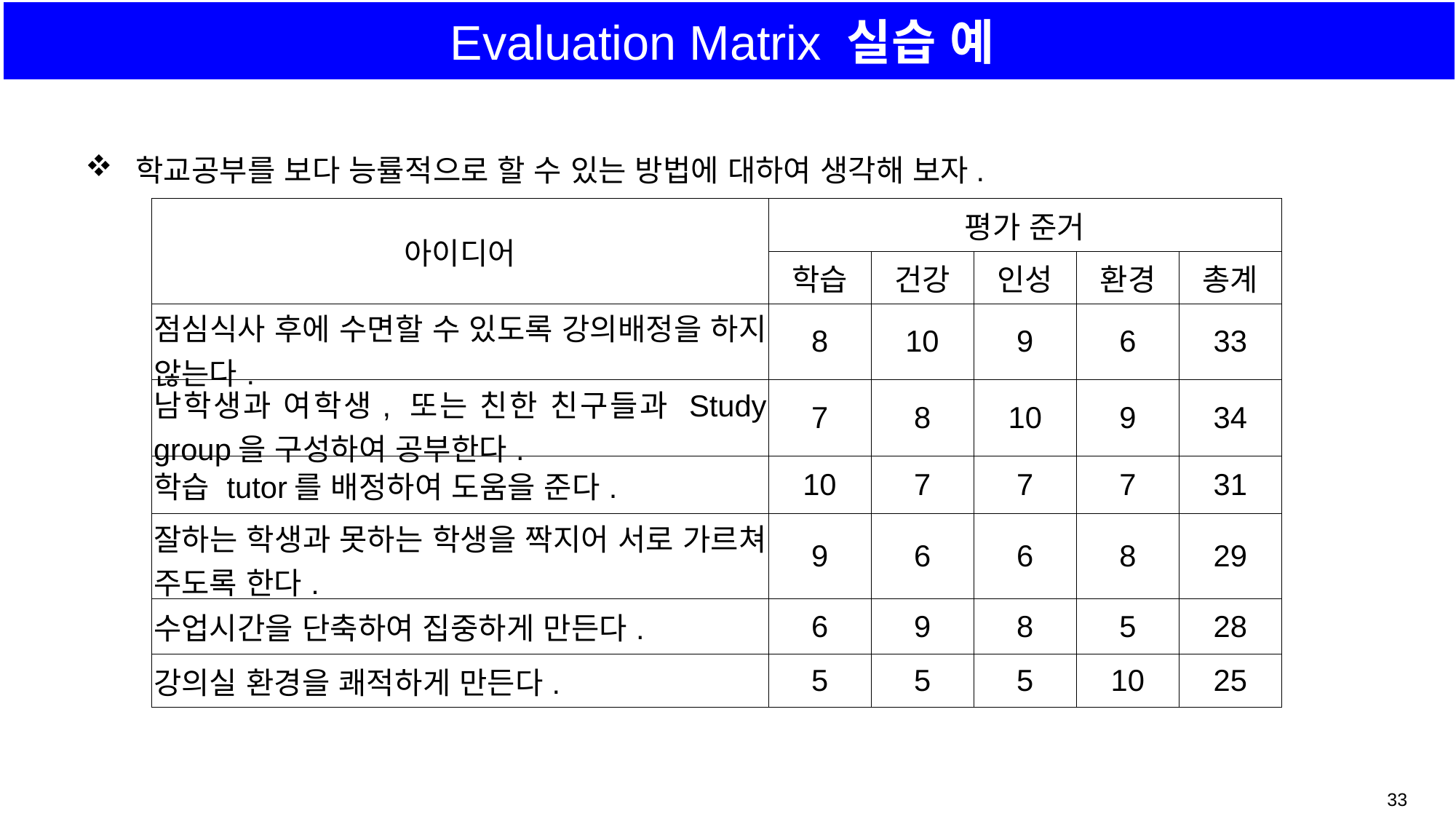

# Evaluation Matrix 실습 예
학교공부를 보다 능률적으로 할 수 있는 방법에 대하여 생각해 보자.
| 아이디어 | 평가 준거 |  |  |  |  |
| --- | --- | --- | --- | --- | --- |
|  | 학습 | 건강 | 인성 | 환경 | 총계 |
| 점심식사 후에 수면할 수 있도록 강의배정을 하지 않는다. | 8 | 10 | 9 | 6 | 33 |
| 남학생과 여학생, 또는 친한 친구들과 Study group을 구성하여 공부한다. | 7 | 8 | 10 | 9 | 34 |
| 학습 tutor를 배정하여 도움을 준다. | 10 | 7 | 7 | 7 | 31 |
| 잘하는 학생과 못하는 학생을 짝지어 서로 가르쳐 주도록 한다. | 9 | 6 | 6 | 8 | 29 |
| 수업시간을 단축하여 집중하게 만든다. | 6 | 9 | 8 | 5 | 28 |
| 강의실 환경을 쾌적하게 만든다. | 5 | 5 | 5 | 10 | 25 |